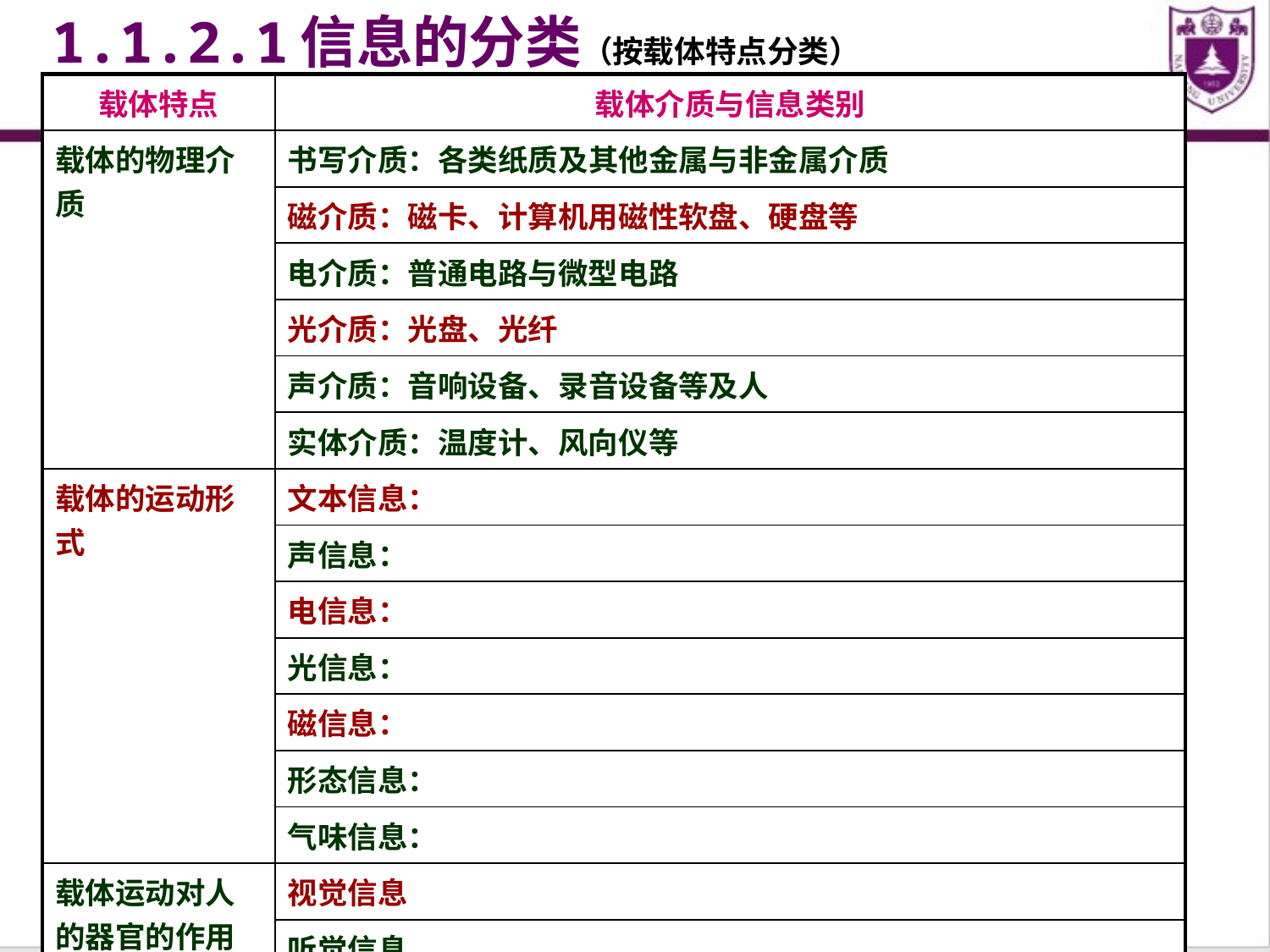

1.1.2.1信息的分类（按载体特点分类）
| 载体特点 | 载体介质与信息类别 |
| --- | --- |
| 载体的物理介质 | 书写介质：各类纸质及其他金属与非金属介质 |
|  | 磁介质：磁卡、计算机用磁性软盘、硬盘等 |
|  | 电介质：普通电路与微型电路 |
|  | 光介质：光盘、光纤 |
|  | 声介质：音响设备、录音设备等及人 |
|  | 实体介质：温度计、风向仪等 |
| 载体的运动形式 | 文本信息： |
|  | 声信息： |
|  | 电信息： |
|  | 光信息： |
|  | 磁信息： |
|  | 形态信息： |
|  | 气味信息： |
| 载体运动对人的器官的作用 | 视觉信息 |
|  | 听觉信息 |
|  | 嗅觉信息 |
|  | 触觉信息 |